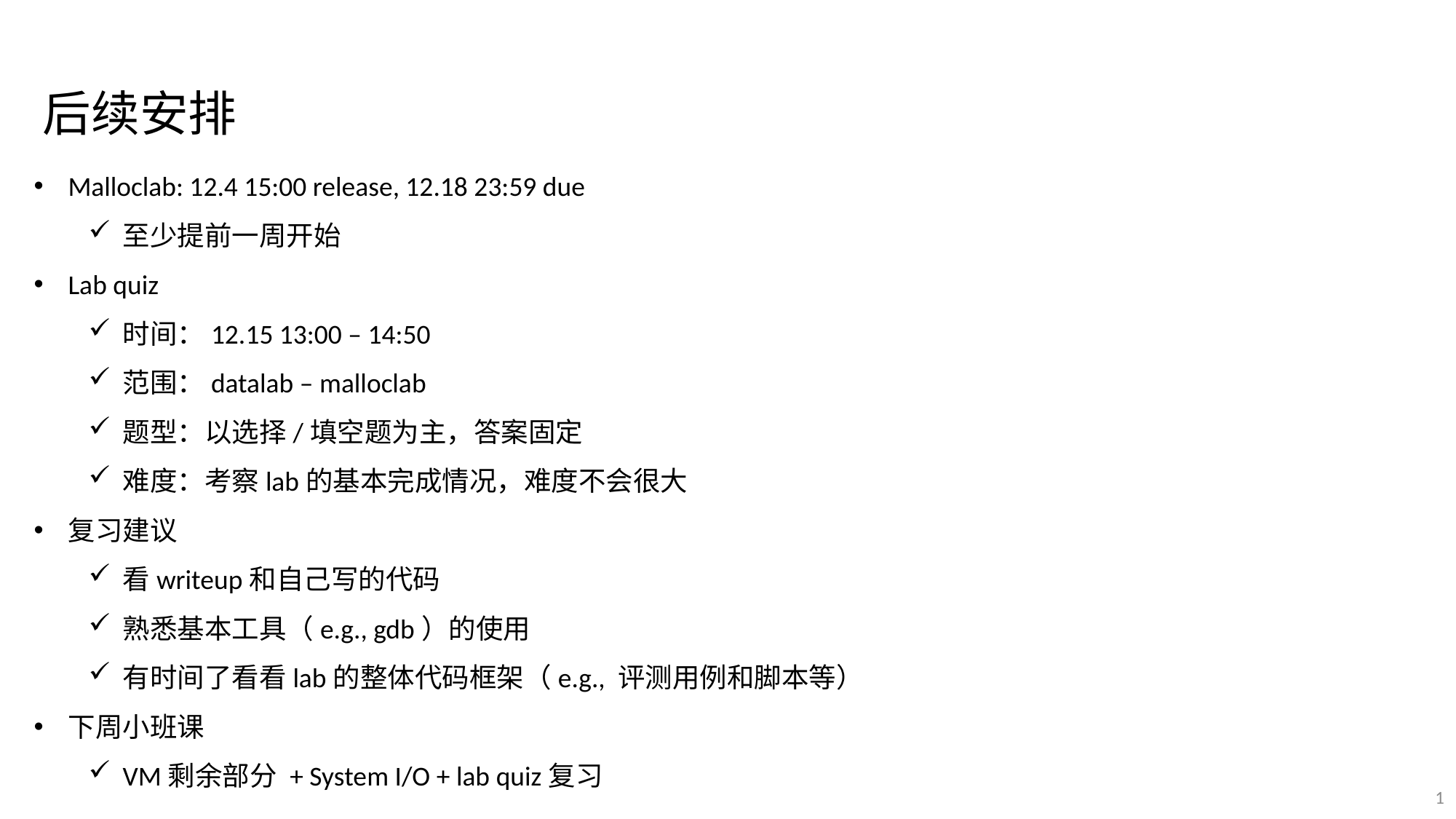

后续安排
Malloclab: 12.4 15:00 release, 12.18 23:59 due
至少提前一周开始
Lab quiz
时间：12.15 13:00 – 14:50
范围：datalab – malloclab
题型：以选择/填空题为主，答案固定
难度：考察lab的基本完成情况，难度不会很大
复习建议
看writeup和自己写的代码
熟悉基本工具（e.g., gdb）的使用
有时间了看看lab的整体代码框架（e.g., 评测用例和脚本等）
下周小班课
VM剩余部分 + System I/O + lab quiz复习
1